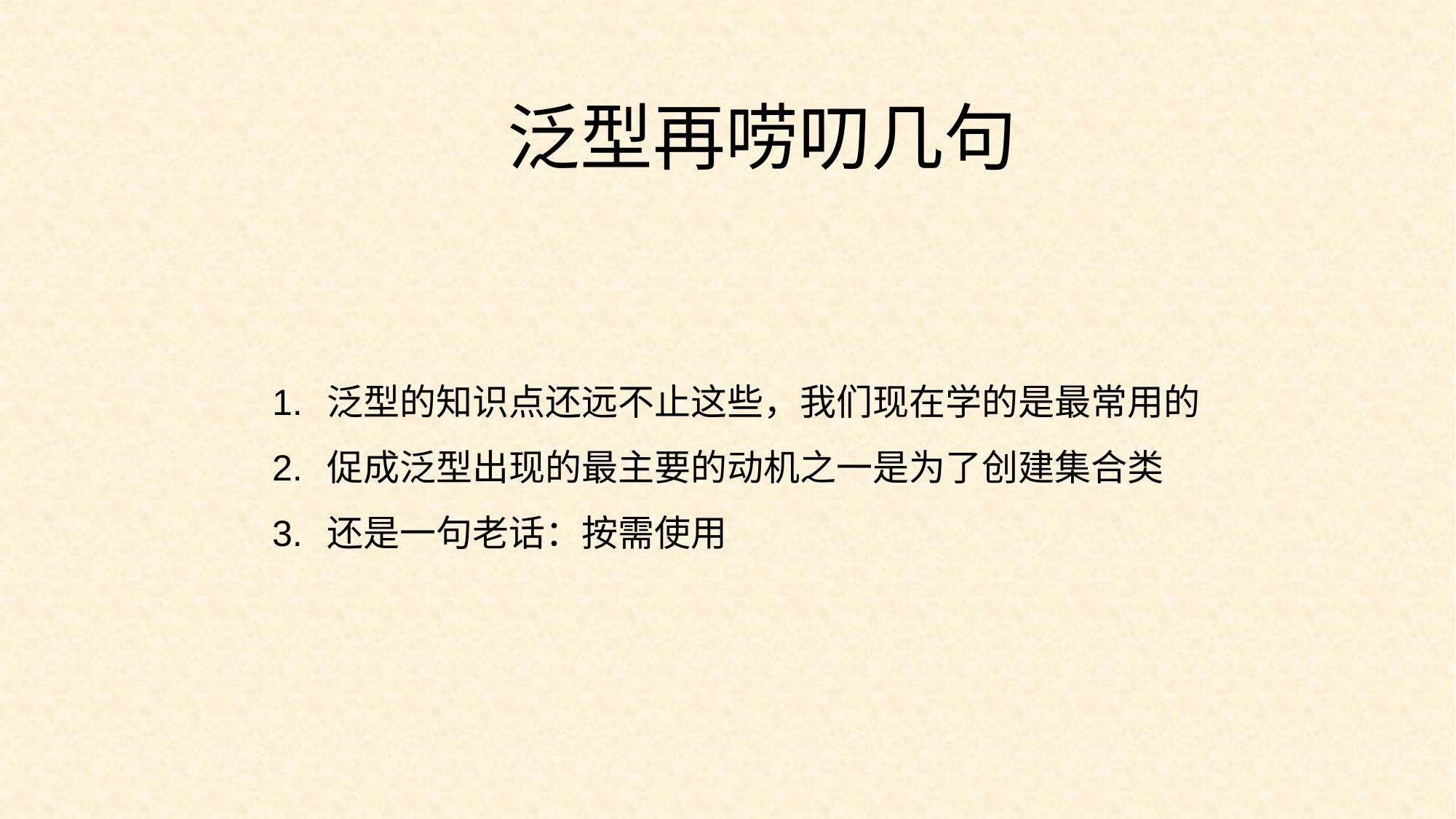

泛型再唠叨几句
泛型的知识点还远不止这些，我们现在学的是最常用的
促成泛型出现的最主要的动机之一是为了创建集合类
还是一句老话：按需使用